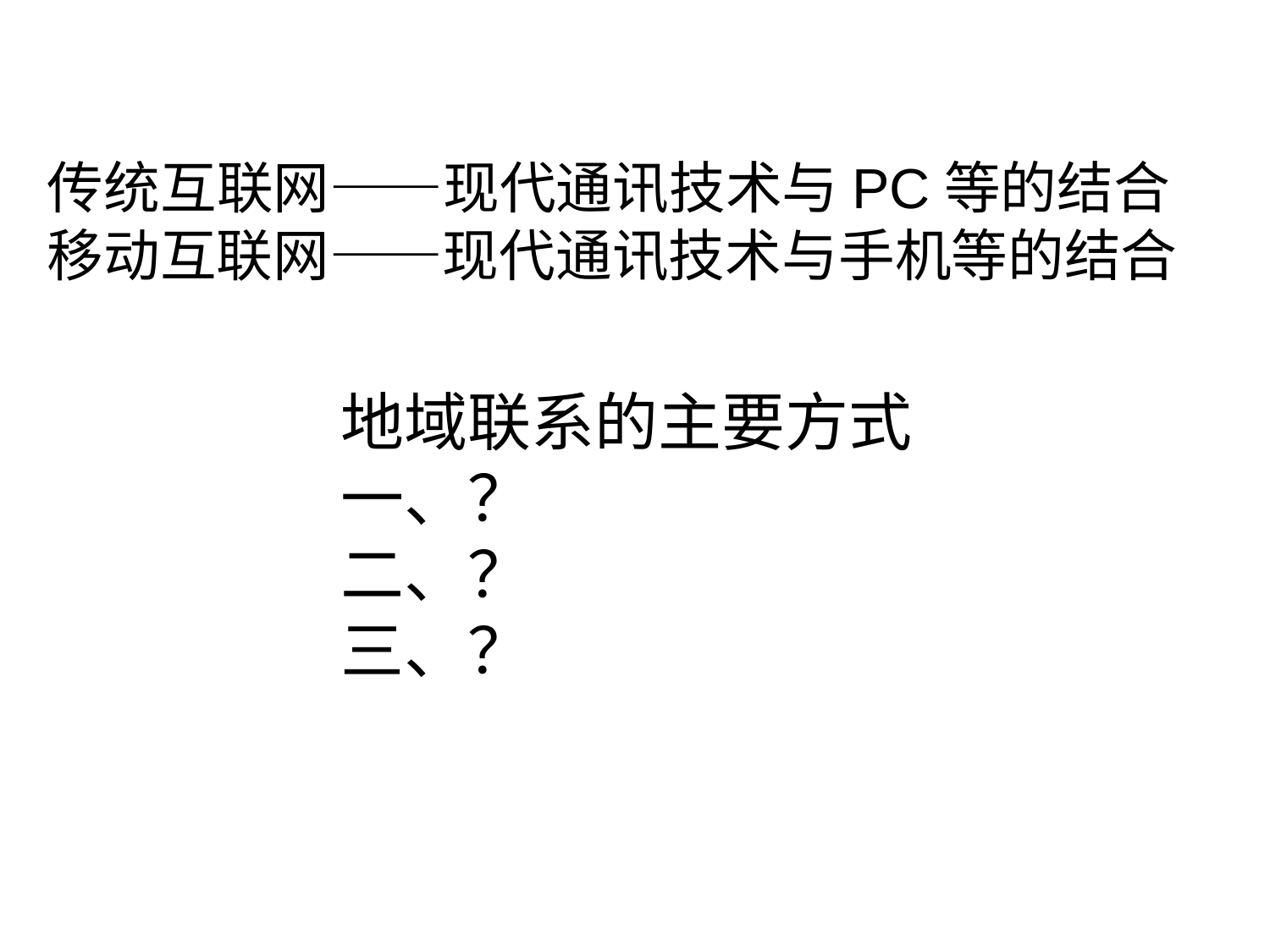

传统互联网——现代通讯技术与PC等的结合
移动互联网——现代通讯技术与手机等的结合

地域联系的主要方式
一、？
二、？
三、？